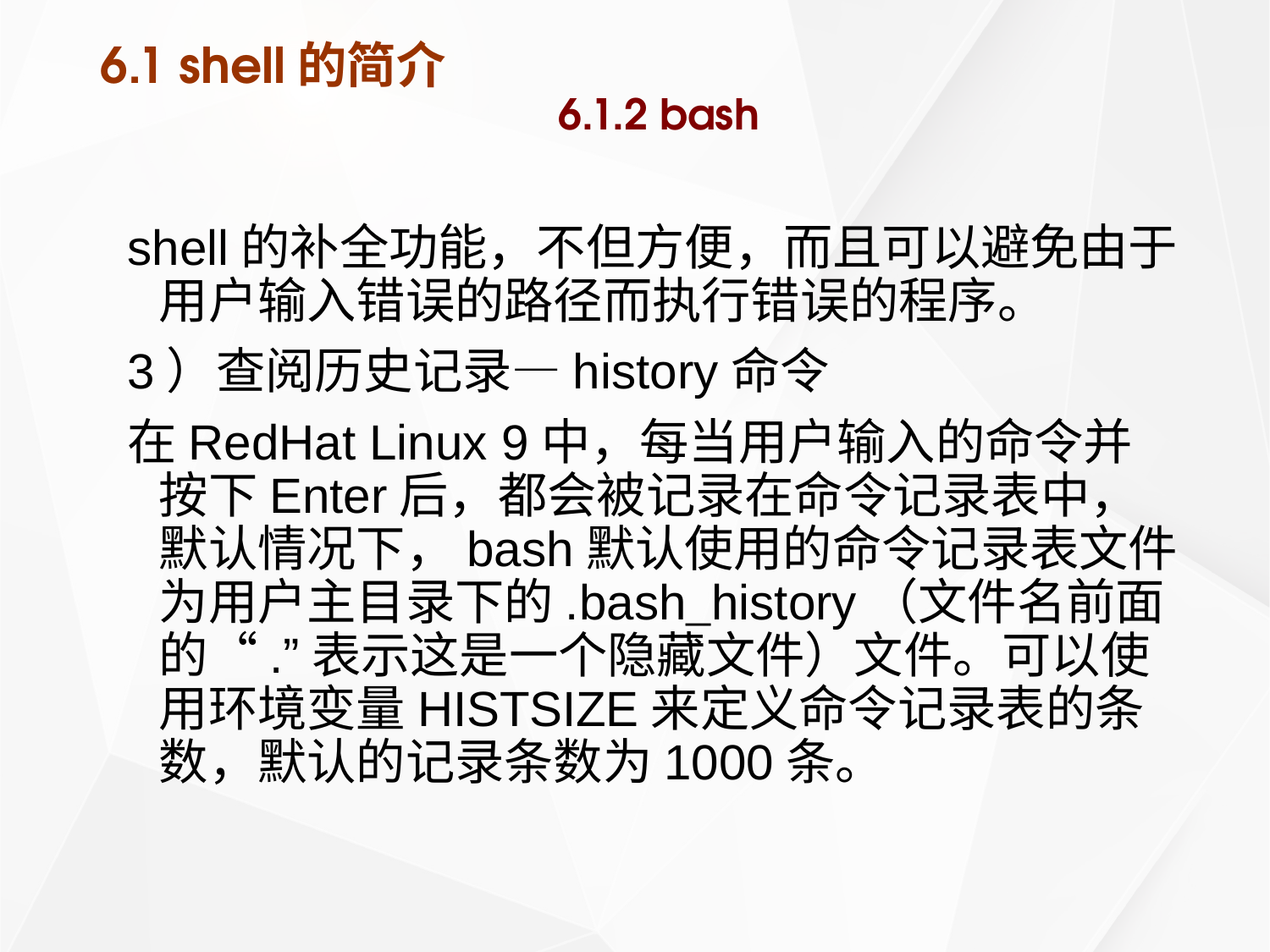

# 6.1 shell的简介 6.1.2 bash
shell的补全功能，不但方便，而且可以避免由于用户输入错误的路径而执行错误的程序。
3）查阅历史记录—history命令
在RedHat Linux 9中，每当用户输入的命令并按下Enter后，都会被记录在命令记录表中，默认情况下，bash默认使用的命令记录表文件为用户主目录下的.bash_history（文件名前面的“.”表示这是一个隐藏文件）文件。可以使用环境变量HISTSIZE来定义命令记录表的条数，默认的记录条数为1000条。